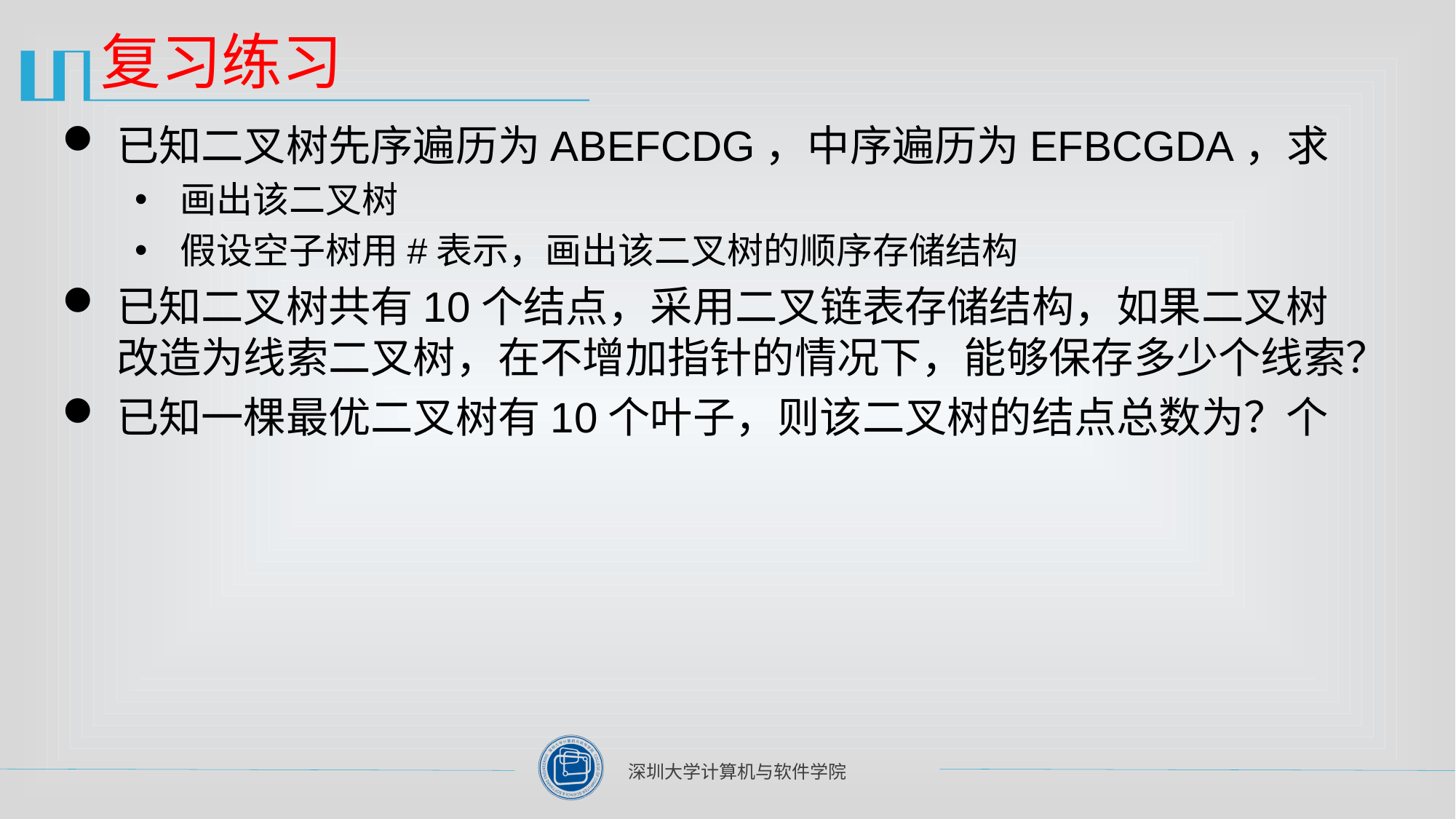

# 复习练习
已知二叉树先序遍历为ABEFCDG，中序遍历为EFBCGDA，求
画出该二叉树
假设空子树用#表示，画出该二叉树的顺序存储结构
已知二叉树共有10个结点，采用二叉链表存储结构，如果二叉树改造为线索二叉树，在不增加指针的情况下，能够保存多少个线索？
已知一棵最优二叉树有10个叶子，则该二叉树的结点总数为？个

101